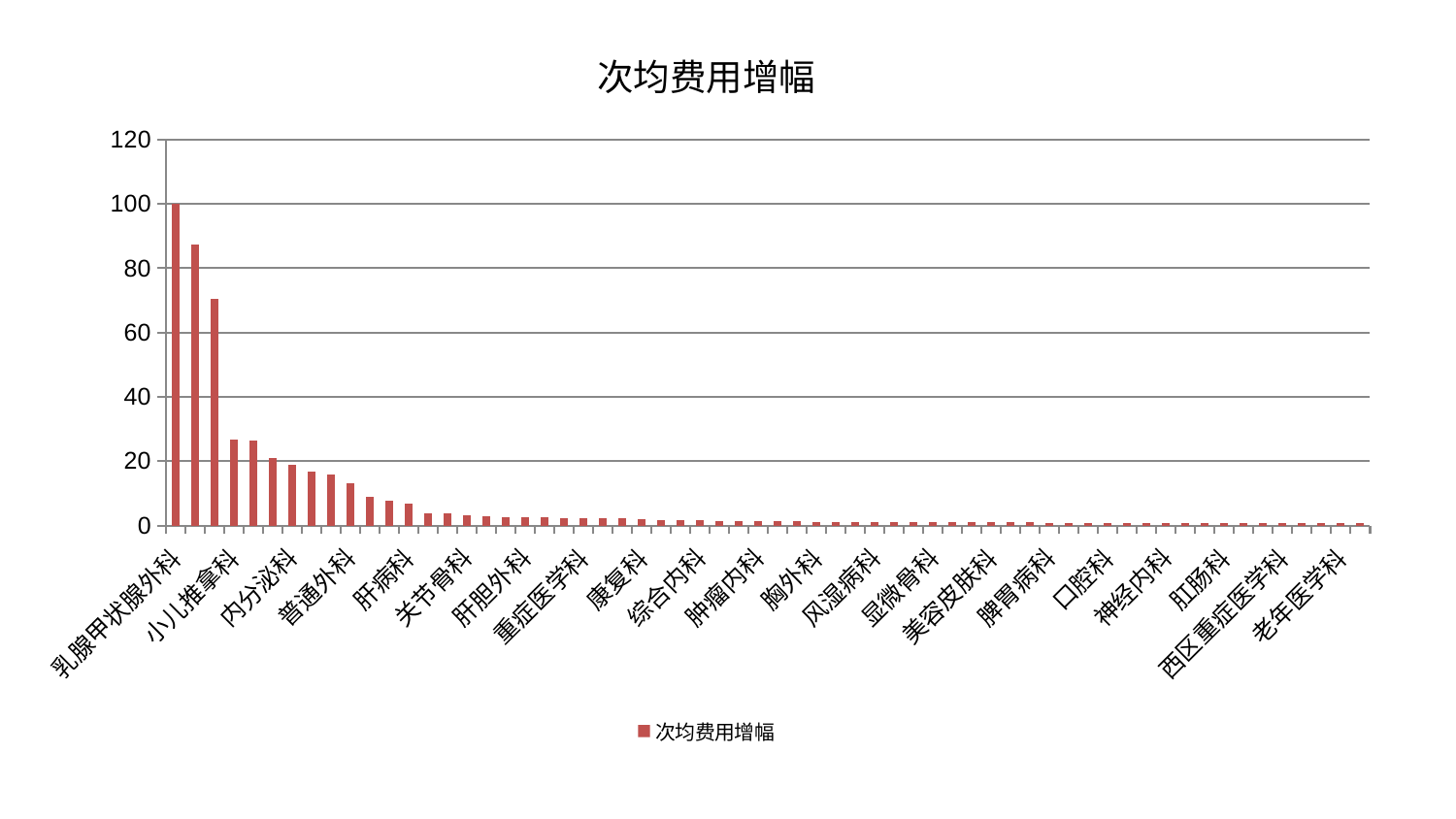

### Chart: 次均费用增幅

| Category | 次均费用增幅 |
|---|---|
| 乳腺甲状腺外科 | 100.0 |
| 产科 | 87.47867874971392 |
| 心病一科 | 70.47551675916021 |
| 小儿推拿科 | 26.75338160366799 |
| 东区肾病科 | 26.344909275954933 |
| 微创骨科 | 20.91178083716929 |
| 内分泌科 | 18.994760968282723 |
| 运动损伤骨科 | 16.66934857910589 |
| 肾脏内科 | 15.768092214777084 |
| 普通外科 | 13.075148150805118 |
| 妇科 | 8.85528457741291 |
| 心病三科 | 7.576978823212506 |
| 肝病科 | 6.900745836142364 |
| 神经外科 | 3.824759897016001 |
| 推拿科 | 3.6410719625216044 |
| 关节骨科 | 3.1573632418532487 |
| 呼吸内科 | 2.7736144586579825 |
| 东区重症医学科 | 2.673687079112635 |
| 肝胆外科 | 2.5728801345684222 |
| 妇二科 | 2.4331772890598455 |
| 儿科 | 2.400411756824525 |
| 重症医学科 | 2.380247530459151 |
| 脑病一科 | 2.238485828633331 |
| 肾病科 | 2.141175437009024 |
| 康复科 | 2.0222051329451216 |
| 心病四科 | 1.8172879812357658 |
| 针灸科 | 1.650235961591385 |
| 综合内科 | 1.5995422264250636 |
| 泌尿外科 | 1.4555810760418955 |
| 治未病中心 | 1.4122843045139513 |
| 肿瘤内科 | 1.2751332623554845 |
| 心血管内科 | 1.2496487982253723 |
| 中医经典科 | 1.2210149701461446 |
| 胸外科 | 1.2055424919915718 |
| 妇科妇二科合并 | 1.1232862747583507 |
| 脾胃科消化科合并 | 1.1063380508451448 |
| 风湿病科 | 1.0911675457761005 |
| 医院 | 1.0605747404714938 |
| 脊柱骨科 | 1.0343593208326958 |
| 显微骨科 | 1.0304326413630827 |
| 骨科 | 0.9899947533422858 |
| 男科 | 0.959253953288069 |
| 美容皮肤科 | 0.9426105043355477 |
| 皮肤科 | 0.9327843327871798 |
| 脑病二科 | 0.9304955752556131 |
| 脾胃病科 | 0.8964064306140284 |
| 中医外治中心 | 0.8817646211549373 |
| 心病二科 | 0.8534190827313197 |
| 口腔科 | 0.8426237189249215 |
| 血液科 | 0.839683901649976 |
| 消化内科 | 0.7826568920474032 |
| 神经内科 | 0.7734958039912349 |
| 小儿骨科 | 0.7719562789345864 |
| 创伤骨科 | 0.7428620666376782 |
| 肛肠科 | 0.7069117148051403 |
| 耳鼻喉科 | 0.6995241806069684 |
| 脑病三科 | 0.6934228369471739 |
| 西区重症医学科 | 0.6931528041791101 |
| 身心医学科 | 0.6799912708225363 |
| 眼科 | 0.6723569549031382 |
| 老年医学科 | 0.6457120318851609 |
| 周围血管科 | 0.640385492058749 |
17